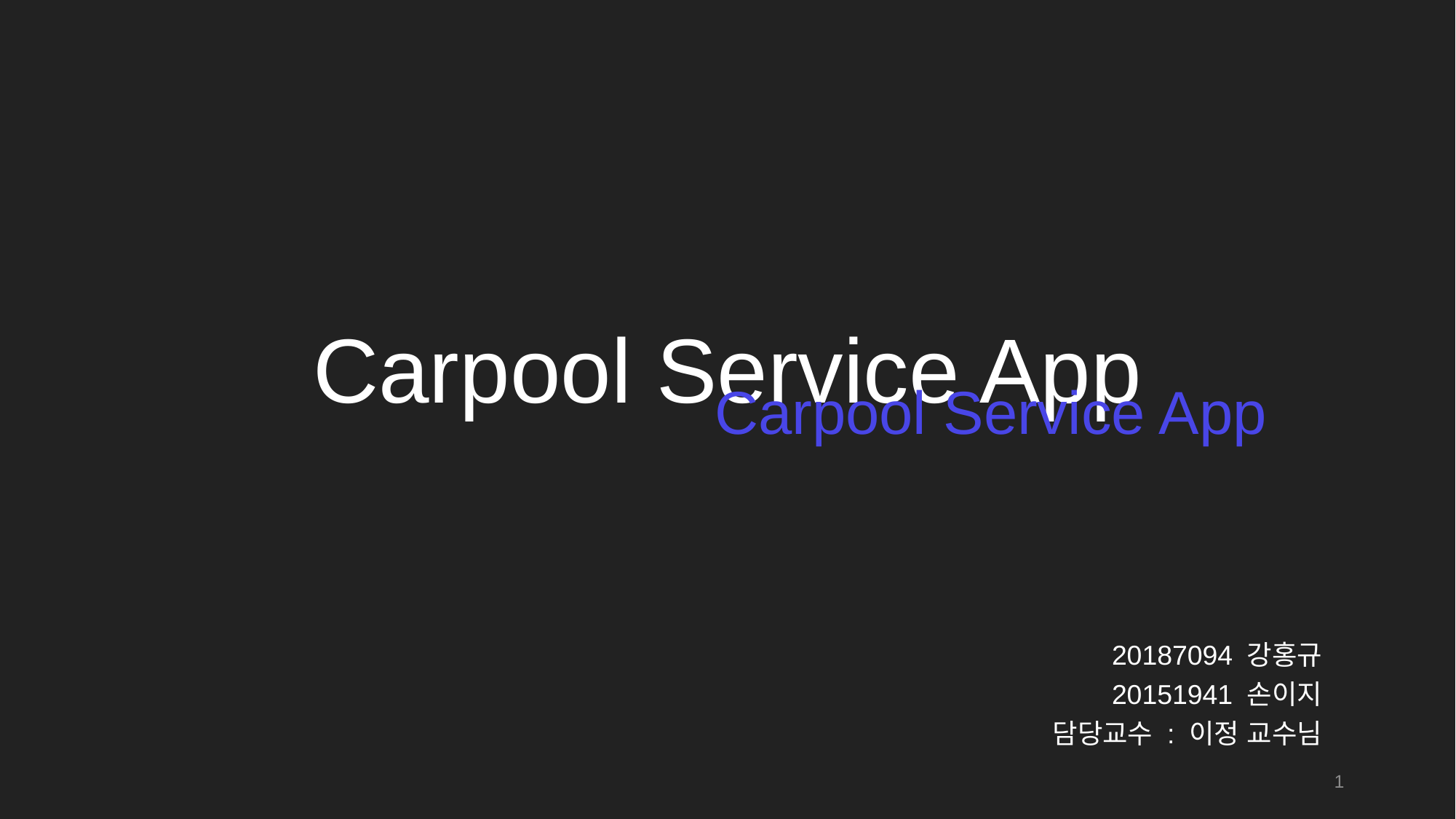

Carpool Service App
Carpool Service App
20187094 강홍규
20151941 손이지
담당교수 : 이정 교수님
1